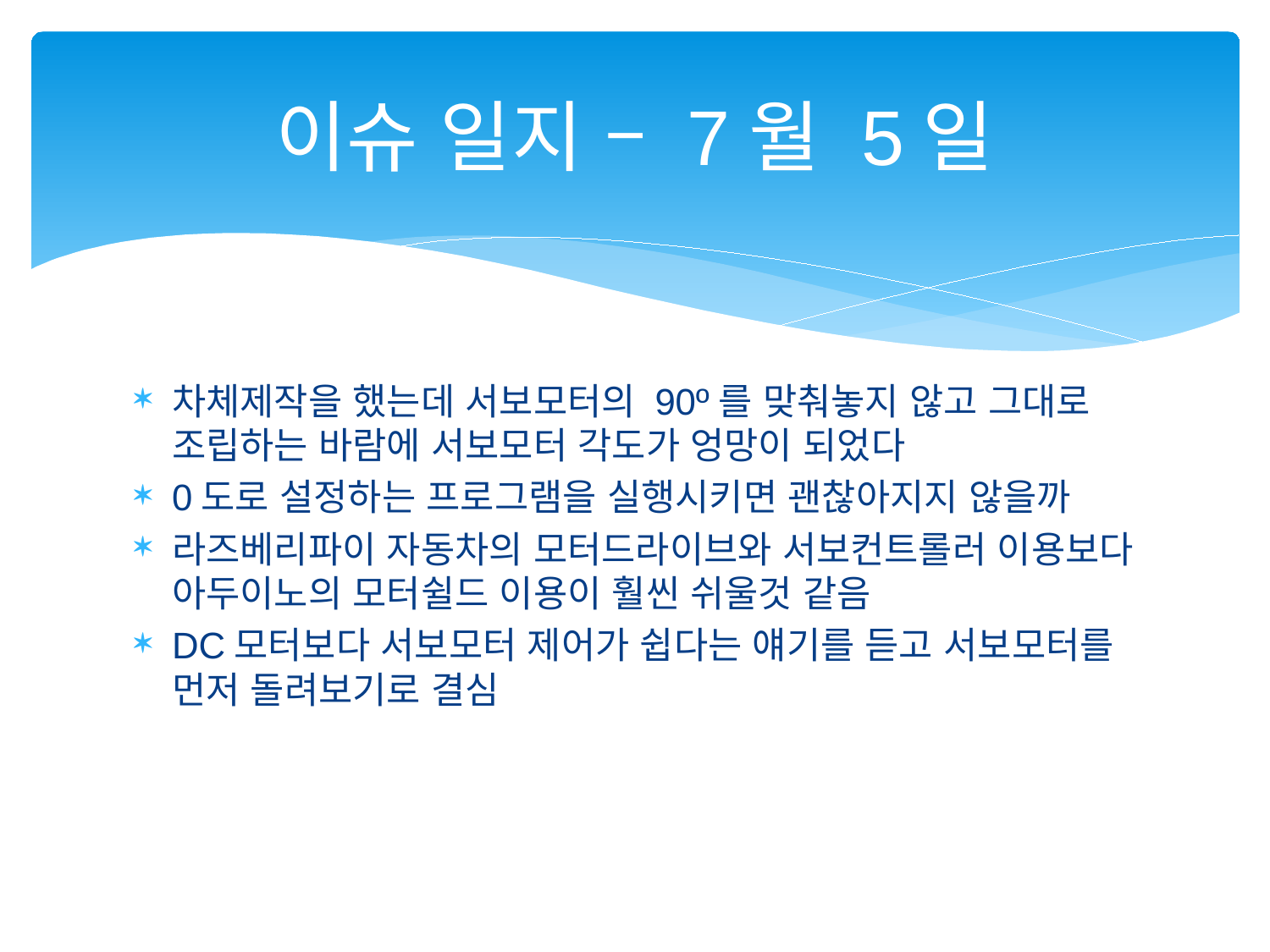

# 이슈 일지 – 7월 5일
차체제작을 했는데 서보모터의 90º를 맞춰놓지 않고 그대로 조립하는 바람에 서보모터 각도가 엉망이 되었다
0도로 설정하는 프로그램을 실행시키면 괜찮아지지 않을까
라즈베리파이 자동차의 모터드라이브와 서보컨트롤러 이용보다 아두이노의 모터쉴드 이용이 훨씬 쉬울것 같음
DC모터보다 서보모터 제어가 쉽다는 얘기를 듣고 서보모터를 먼저 돌려보기로 결심